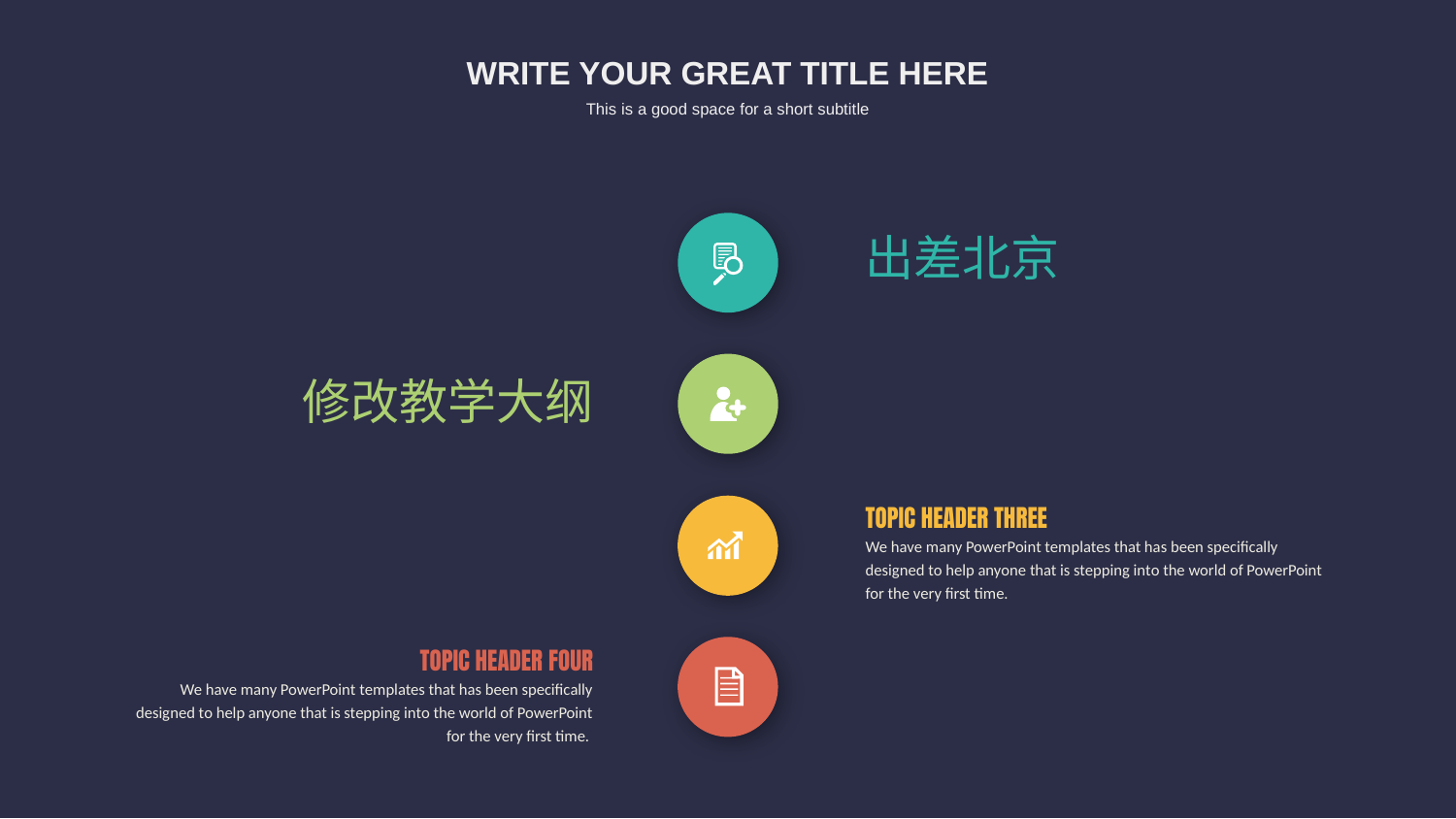

WRITE YOUR GREAT TITLE HERE
This is a good space for a short subtitle

出差北京

修改教学大纲

TOPIC HEADER THREE
We have many PowerPoint templates that has been specifically designed to help anyone that is stepping into the world of PowerPoint for the very first time.

TOPIC HEADER FOUR
We have many PowerPoint templates that has been specifically designed to help anyone that is stepping into the world of PowerPoint for the very first time.